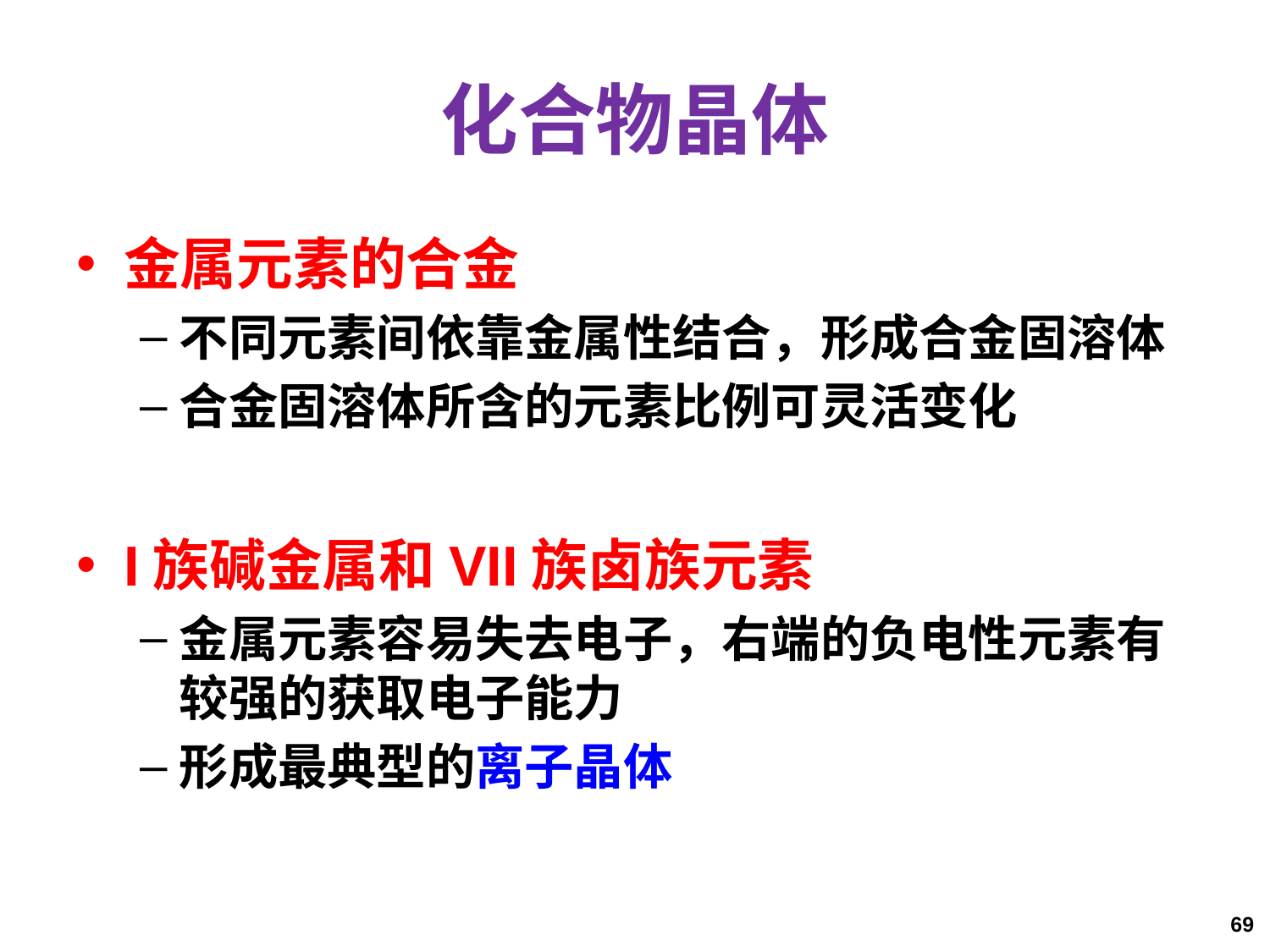

# 化合物晶体
金属元素的合金
不同元素间依靠金属性结合，形成合金固溶体
合金固溶体所含的元素比例可灵活变化

I族碱金属和VII族卤族元素
金属元素容易失去电子，右端的负电性元素有较强的获取电子能力
形成最典型的离子晶体
69